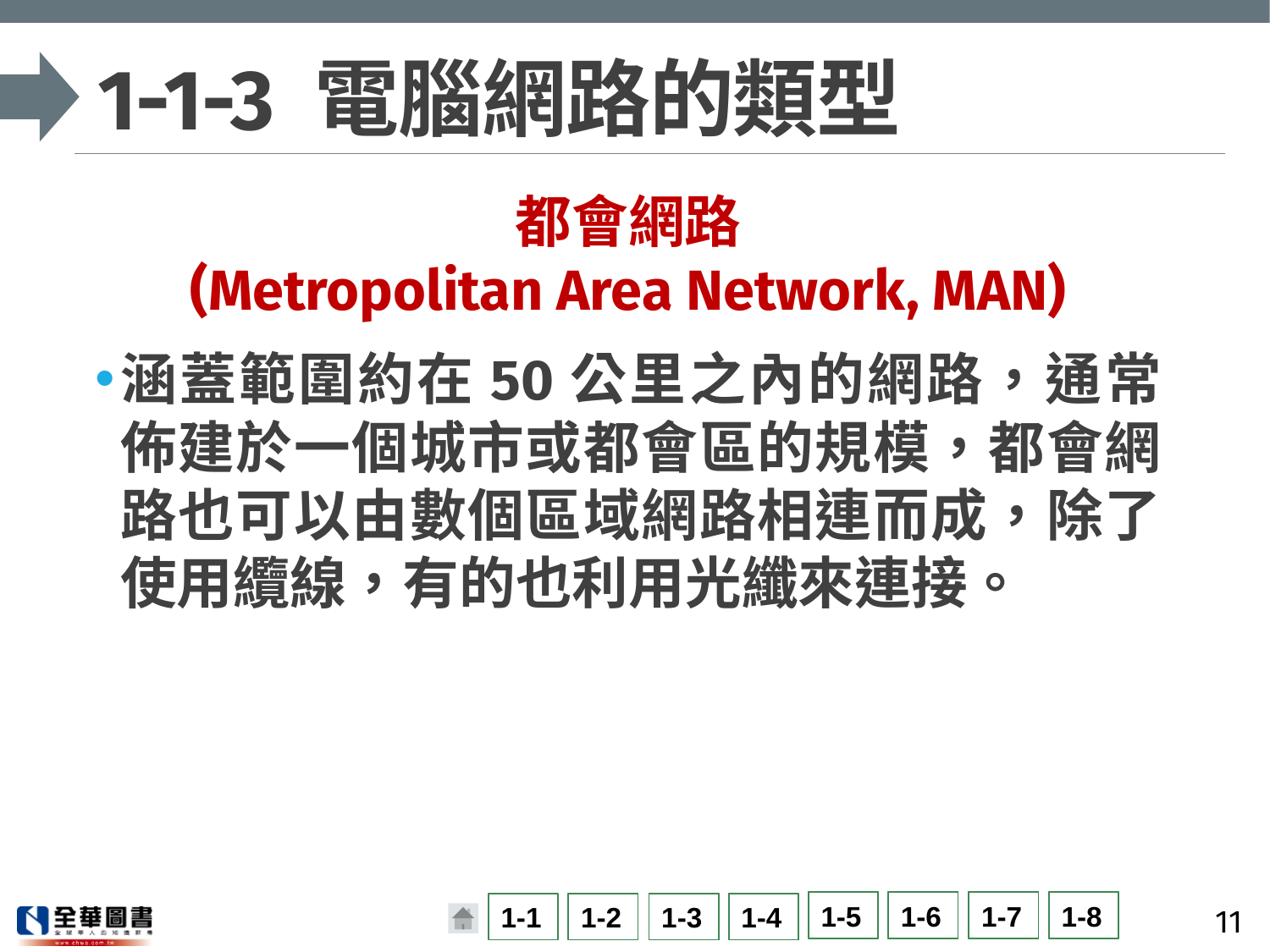

# 1-1-3 電腦網路的類型
都會網路
(Metropolitan Area Network, MAN)
涵蓋範圍約在50公里之內的網路，通常佈建於一個城市或都會區的規模，都會網路也可以由數個區域網路相連而成，除了使用纜線，有的也利用光纖來連接。
11